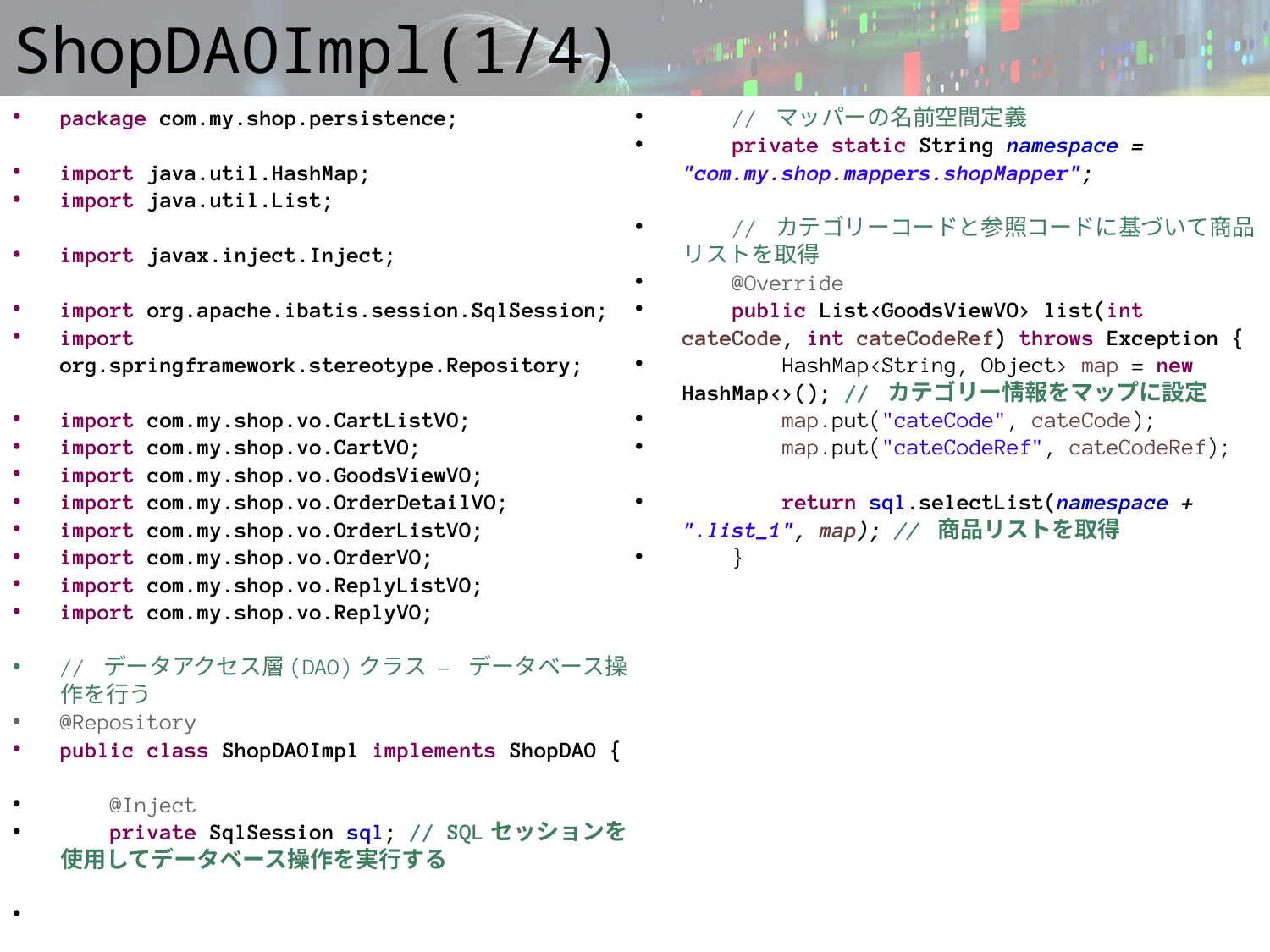

# ShopDAOImpl(1/4)
package com.my.shop.persistence;

import java.util.HashMap;
import java.util.List;

import javax.inject.Inject;

import org.apache.ibatis.session.SqlSession;
import org.springframework.stereotype.Repository;

import com.my.shop.vo.CartListVO;
import com.my.shop.vo.CartVO;
import com.my.shop.vo.GoodsViewVO;
import com.my.shop.vo.OrderDetailVO;
import com.my.shop.vo.OrderListVO;
import com.my.shop.vo.OrderVO;
import com.my.shop.vo.ReplyListVO;
import com.my.shop.vo.ReplyVO;

// データアクセス層(DAO)クラス - データベース操作を行う
@Repository
public class ShopDAOImpl implements ShopDAO {

    @Inject
    private SqlSession sql; // SQLセッションを使用してデータベース操作を実行する

    // マッパーの名前空間定義
    private static String namespace = "com.my.shop.mappers.shopMapper";

    // カテゴリーコードと参照コードに基づいて商品リストを取得
    @Override
    public List<GoodsViewVO> list(int cateCode, int cateCodeRef) throws Exception {
        HashMap<String, Object> map = new HashMap<>(); // カテゴリー情報をマップに設定
        map.put("cateCode", cateCode);
        map.put("cateCodeRef", cateCodeRef);

        return sql.selectList(namespace + ".list_1", map); // 商品リストを取得
    }